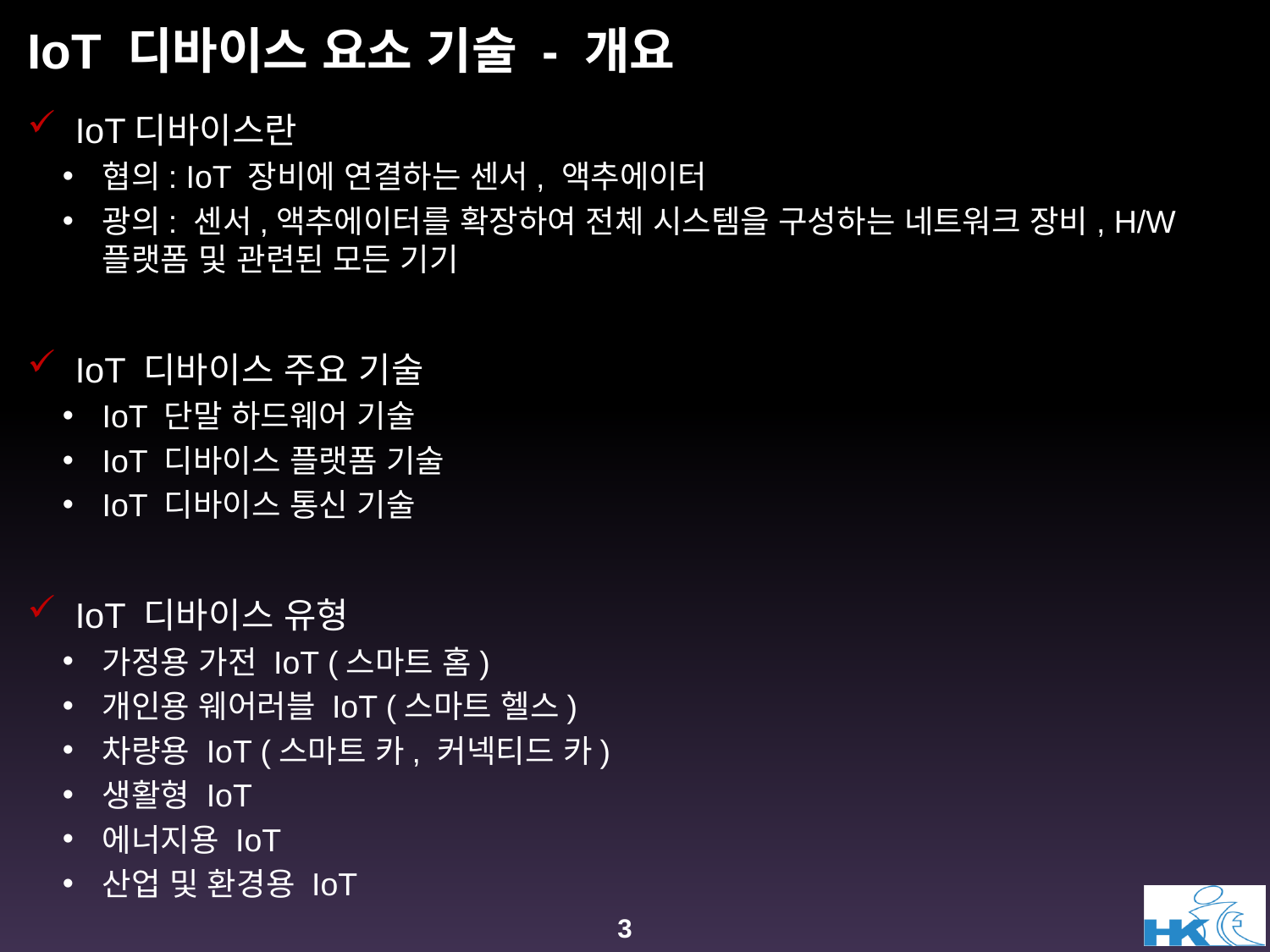

# IoT 디바이스 요소 기술 - 개요
IoT디바이스란
협의: IoT 장비에 연결하는 센서, 액추에이터
광의: 센서,액추에이터를 확장하여 전체 시스템을 구성하는 네트워크 장비, H/W 플랫폼 및 관련된 모든 기기

IoT 디바이스 주요 기술
IoT 단말 하드웨어 기술
IoT 디바이스 플랫폼 기술
IoT 디바이스 통신 기술

IoT 디바이스 유형
가정용 가전 IoT (스마트 홈)
개인용 웨어러블 IoT (스마트 헬스)
차량용 IoT (스마트 카, 커넥티드 카)
생활형 IoT
에너지용 IoT
산업 및 환경용 IoT

3